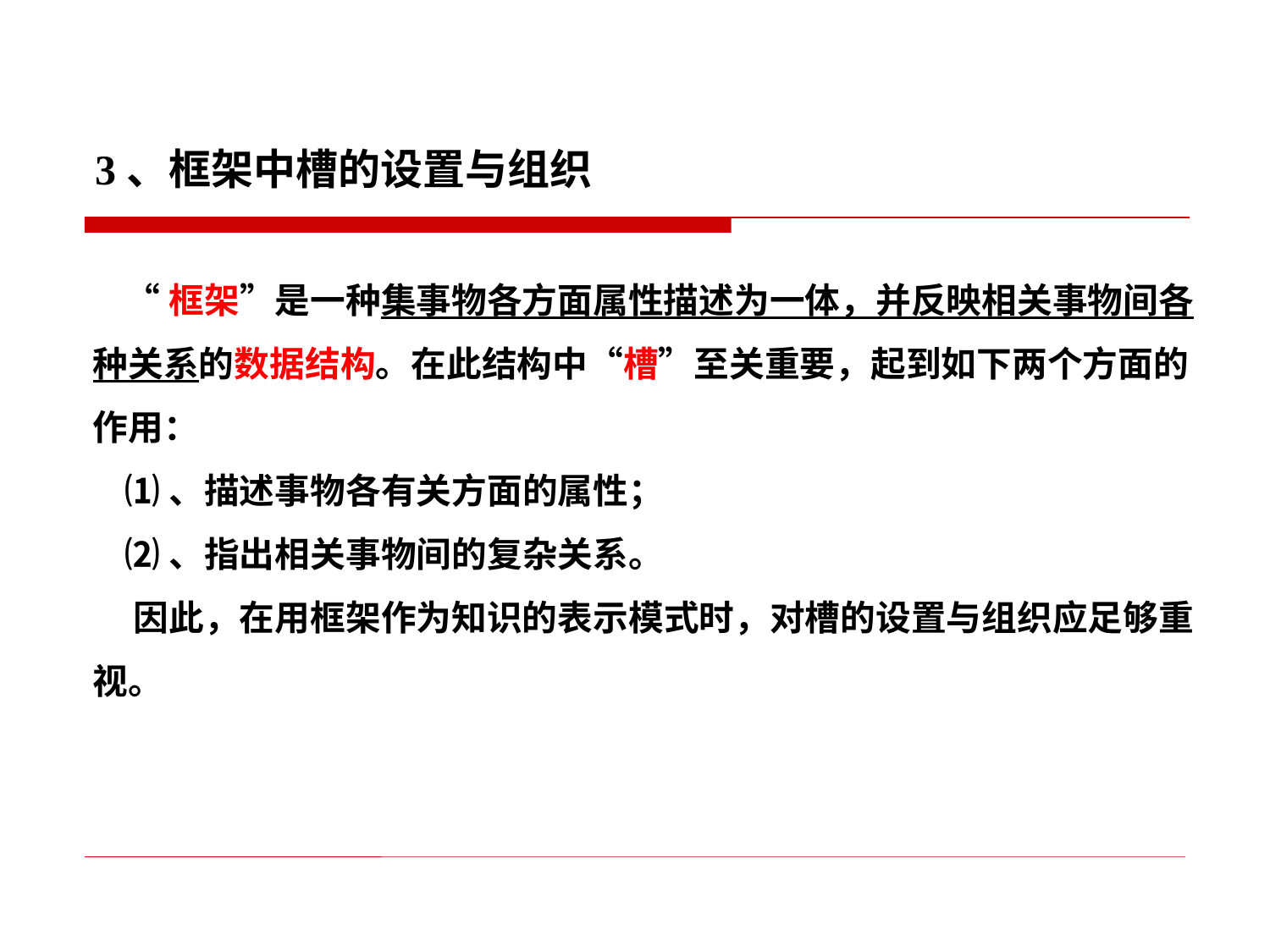

3、框架中槽的设置与组织
    “框架”是一种集事物各方面属性描述为一体，并反映相关事物间各种关系的数据结构。在此结构中“槽”至关重要，起到如下两个方面的作用：
    ⑴、描述事物各有关方面的属性；
    ⑵、指出相关事物间的复杂关系。
    因此，在用框架作为知识的表示模式时，对槽的设置与组织应足够重视。